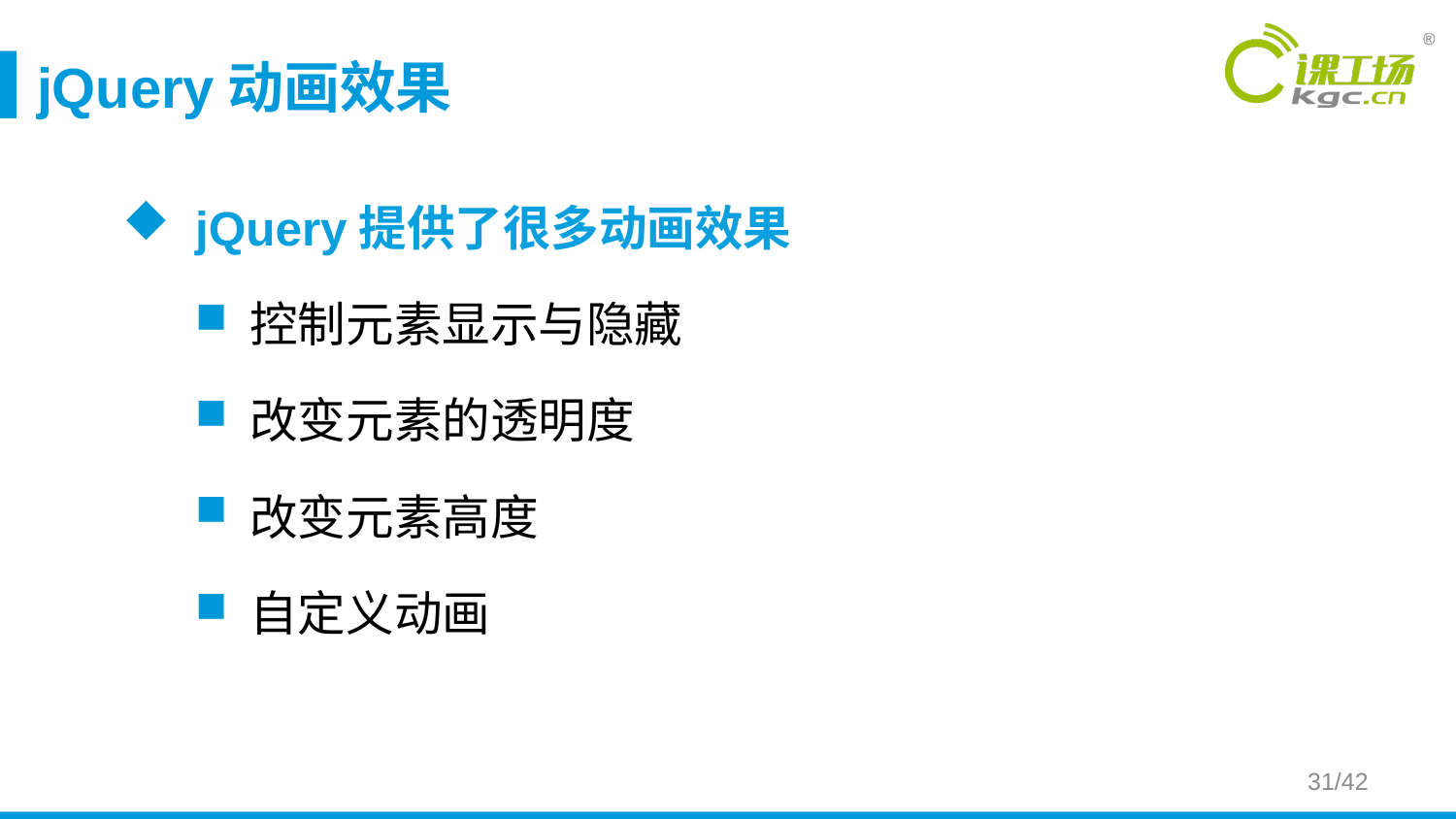

# jQuery动画效果
jQuery提供了很多动画效果
控制元素显示与隐藏
改变元素的透明度
改变元素高度
自定义动画
31/42